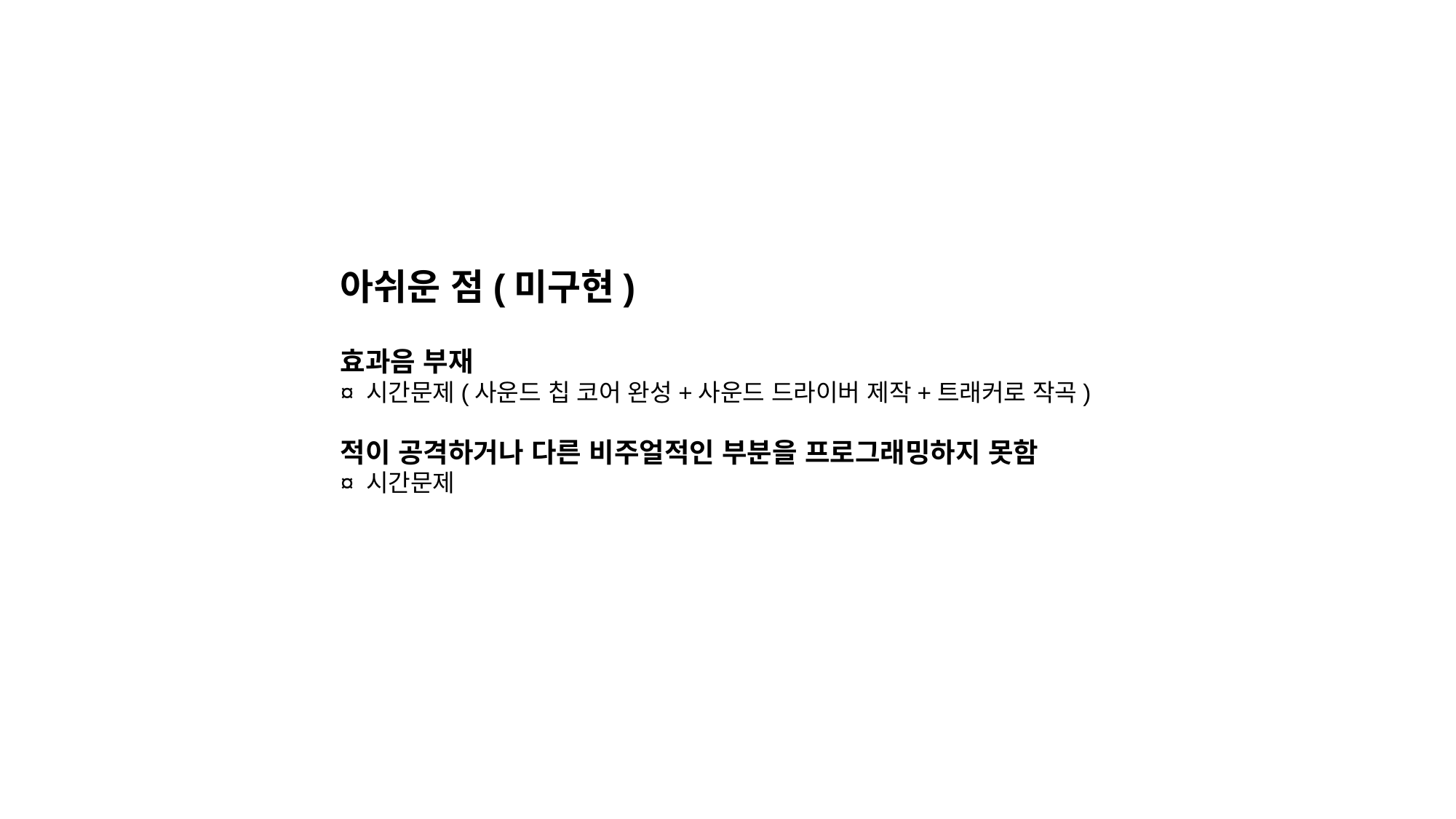

아쉬운 점(미구현)

효과음 부재
¤ 시간문제(사운드 칩 코어 완성+사운드 드라이버 제작+트래커로 작곡)

적이 공격하거나 다른 비주얼적인 부분을 프로그래밍하지 못함
¤ 시간문제